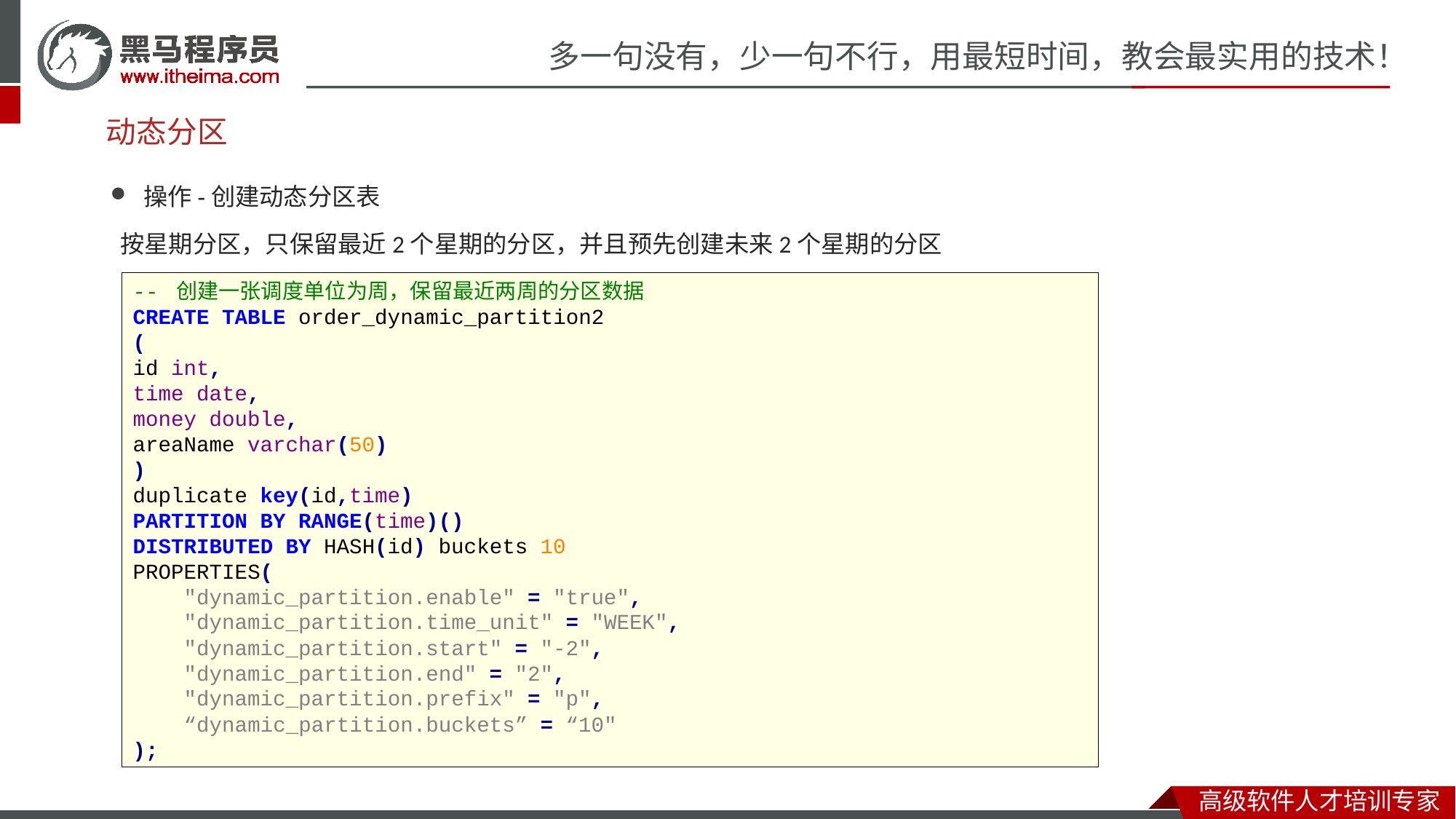

# 动态分区
操作-创建动态分区表
按星期分区，只保留最近2个星期的分区，并且预先创建未来2个星期的分区
-- 创建一张调度单位为周，保留最近两周的分区数据
CREATE TABLE order_dynamic_partition2
(
id int,
time date,
money double,
areaName varchar(50)
)
duplicate key(id,time)
PARTITION BY RANGE(time)()
DISTRIBUTED BY HASH(id) buckets 10
PROPERTIES(
    "dynamic_partition.enable" = "true",
    "dynamic_partition.time_unit" = "WEEK",
    "dynamic_partition.start" = "-2",
    "dynamic_partition.end" = "2",
    "dynamic_partition.prefix" = "p",
    “dynamic_partition.buckets” = “10"
);